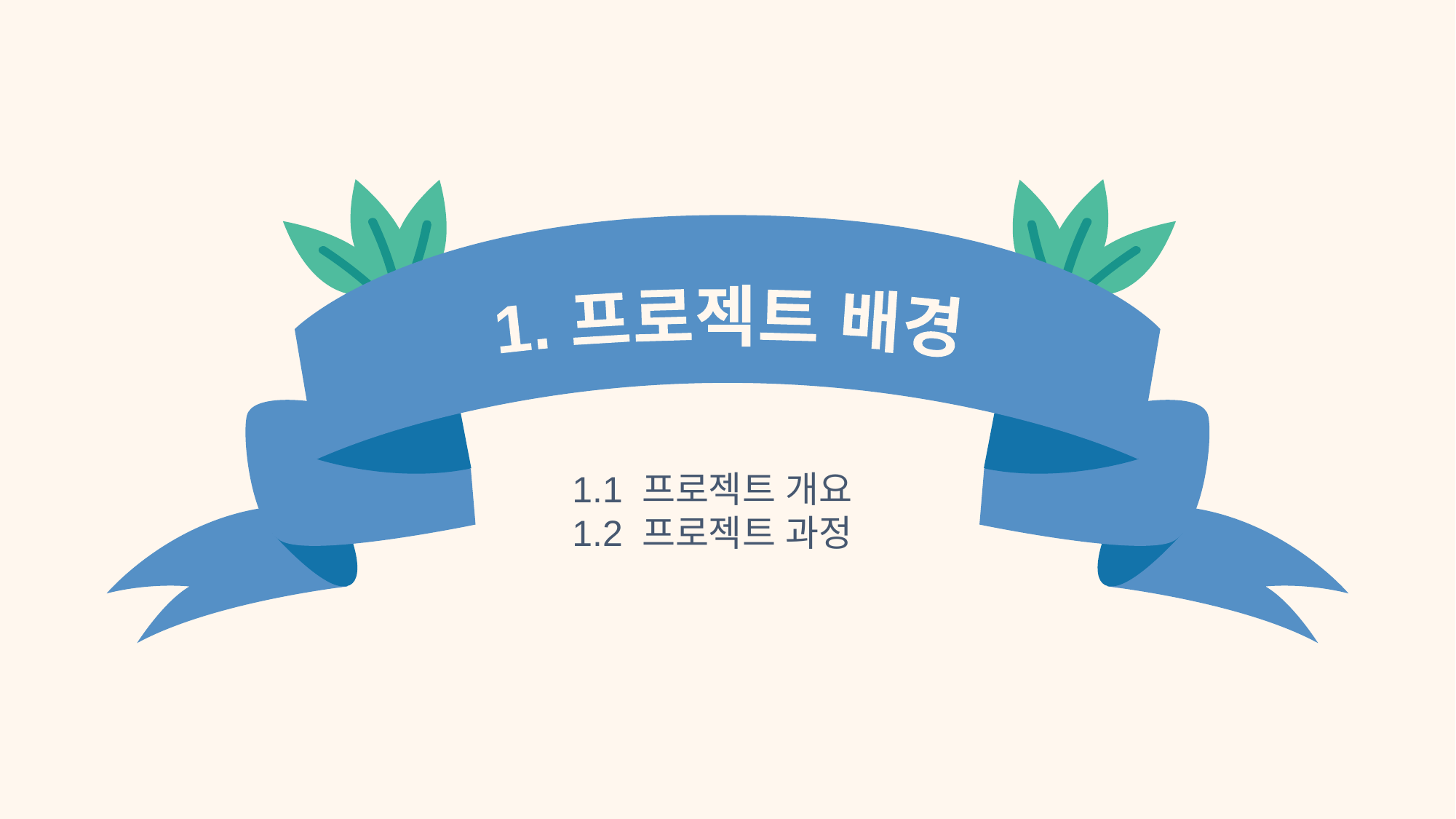

1. 프로젝트 배경
1.1 프로젝트 개요
1.2 프로젝트 과정